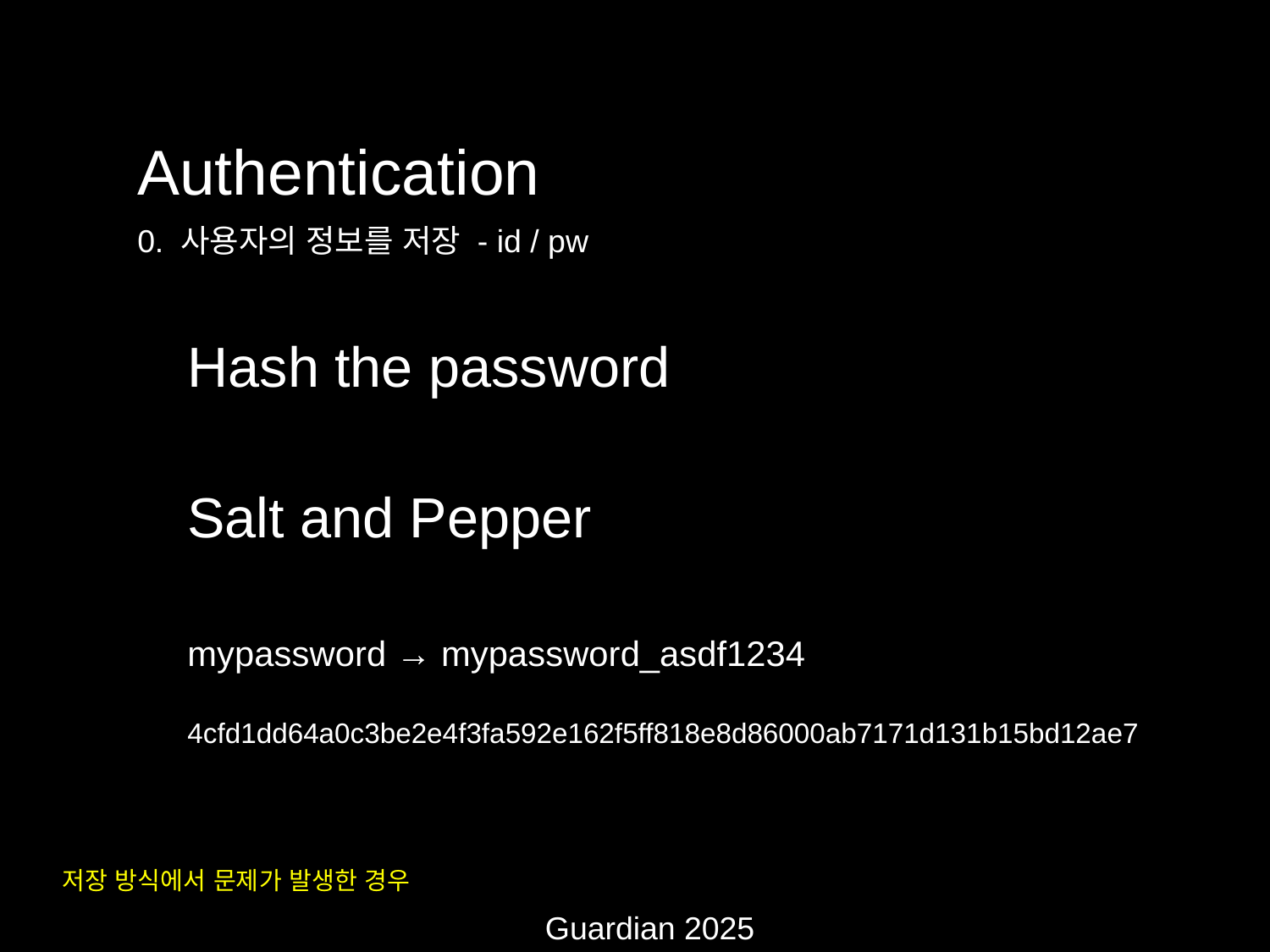

Authentication
0. 사용자의 정보를 저장 - id / pw
Hash the password
Salt and Pepper
mypassword → mypassword_asdf1234

4cfd1dd64a0c3be2e4f3fa592e162f5ff818e8d86000ab7171d131b15bd12ae7
저장 방식에서 문제가 발생한 경우